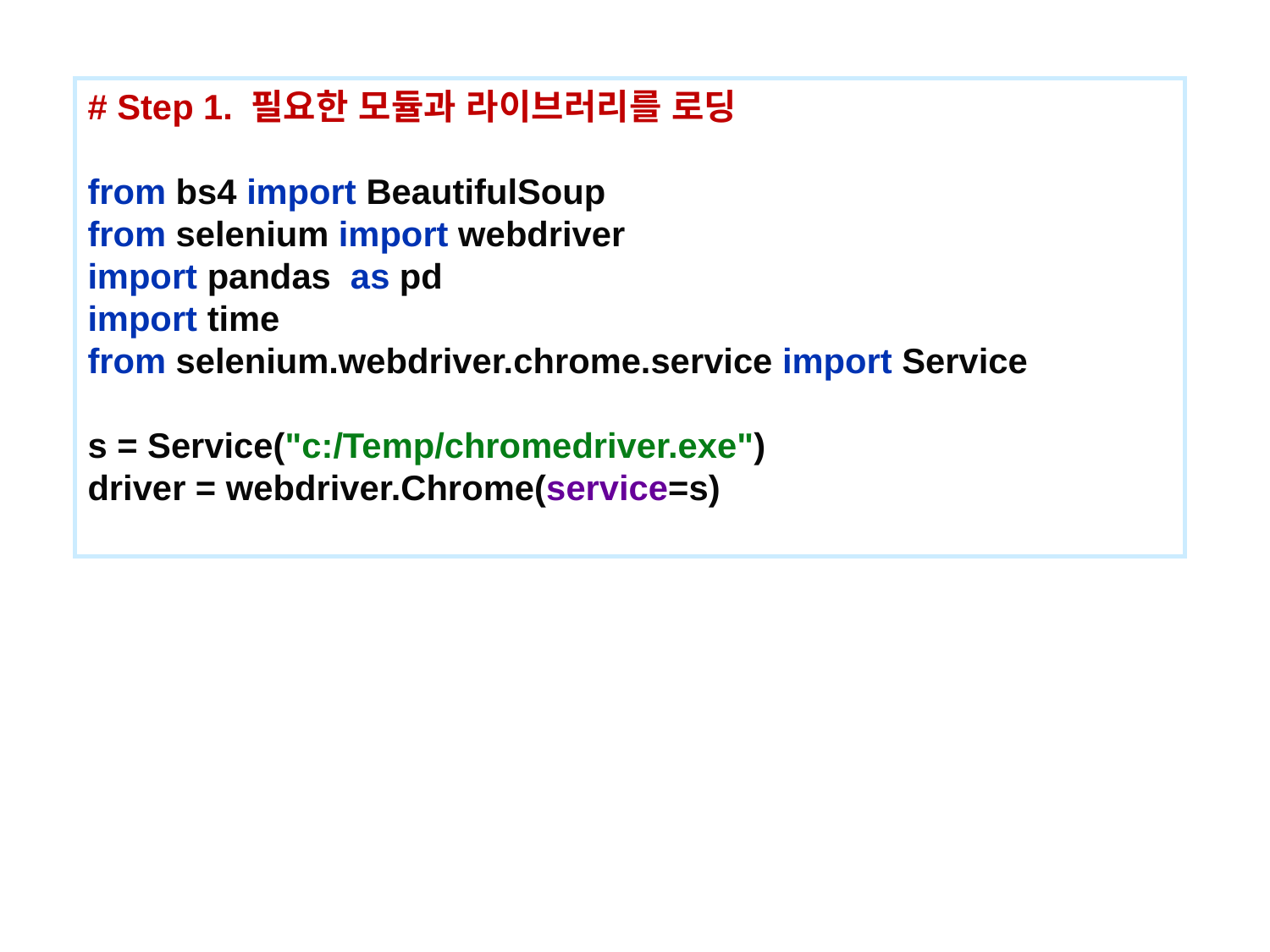

# Step 1. 필요한 모듈과 라이브러리를 로딩
from bs4 import BeautifulSoup
from selenium import webdriver
import pandas  as pd
import time
from selenium.webdriver.chrome.service import Service
s = Service("c:/Temp/chromedriver.exe")
driver = webdriver.Chrome(service=s)